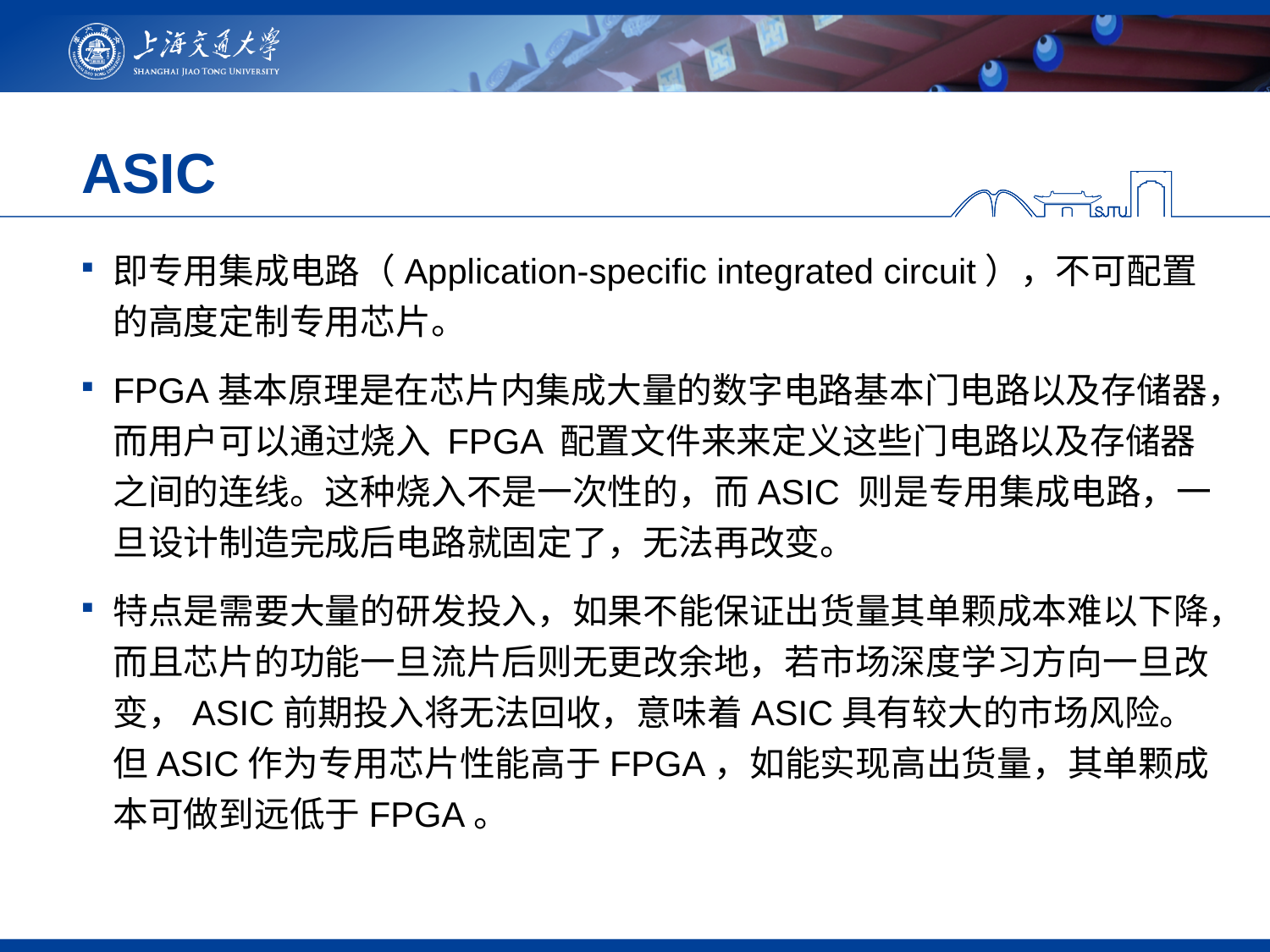

# ASIC
即专用集成电路（Application-specific integrated circuit），不可配置的高度定制专用芯片。
FPGA基本原理是在芯片内集成大量的数字电路基本门电路以及存储器，而用户可以通过烧入 FPGA 配置文件来来定义这些门电路以及存储器之间的连线。这种烧入不是一次性的，而ASIC 则是专用集成电路，一旦设计制造完成后电路就固定了，无法再改变。
特点是需要大量的研发投入，如果不能保证出货量其单颗成本难以下降，而且芯片的功能一旦流片后则无更改余地，若市场深度学习方向一旦改变，ASIC前期投入将无法回收，意味着ASIC具有较大的市场风险。但ASIC作为专用芯片性能高于FPGA，如能实现高出货量，其单颗成本可做到远低于FPGA。